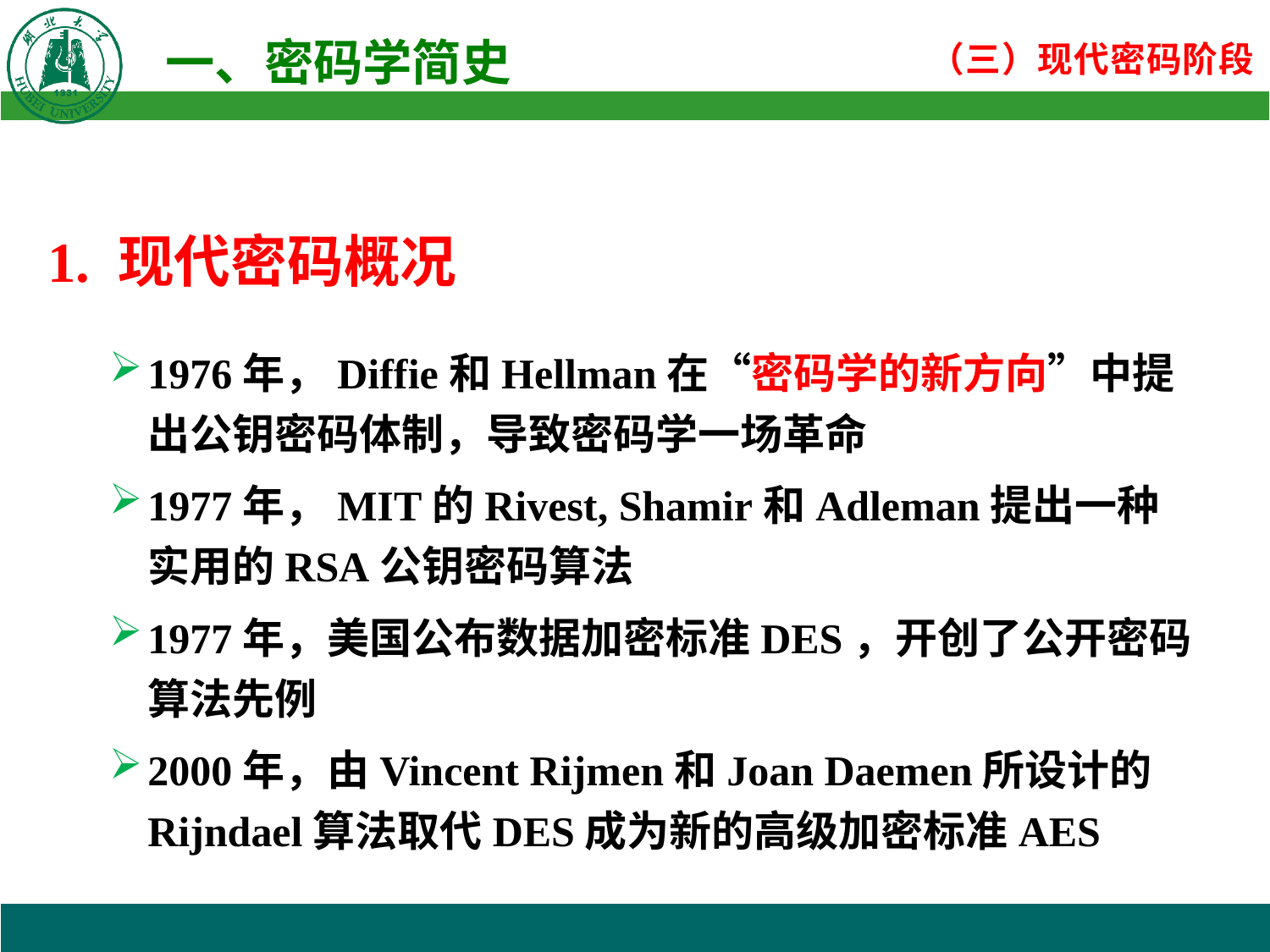

1. 现代密码概况
1976年，Diffie和Hellman在“密码学的新方向”中提出公钥密码体制，导致密码学一场革命
1977年，MIT的Rivest, Shamir和Adleman提出一种实用的RSA公钥密码算法
1977年，美国公布数据加密标准DES，开创了公开密码算法先例
2000年，由Vincent Rijmen和Joan Daemen所设计的Rijndael算法取代DES成为新的高级加密标准AES